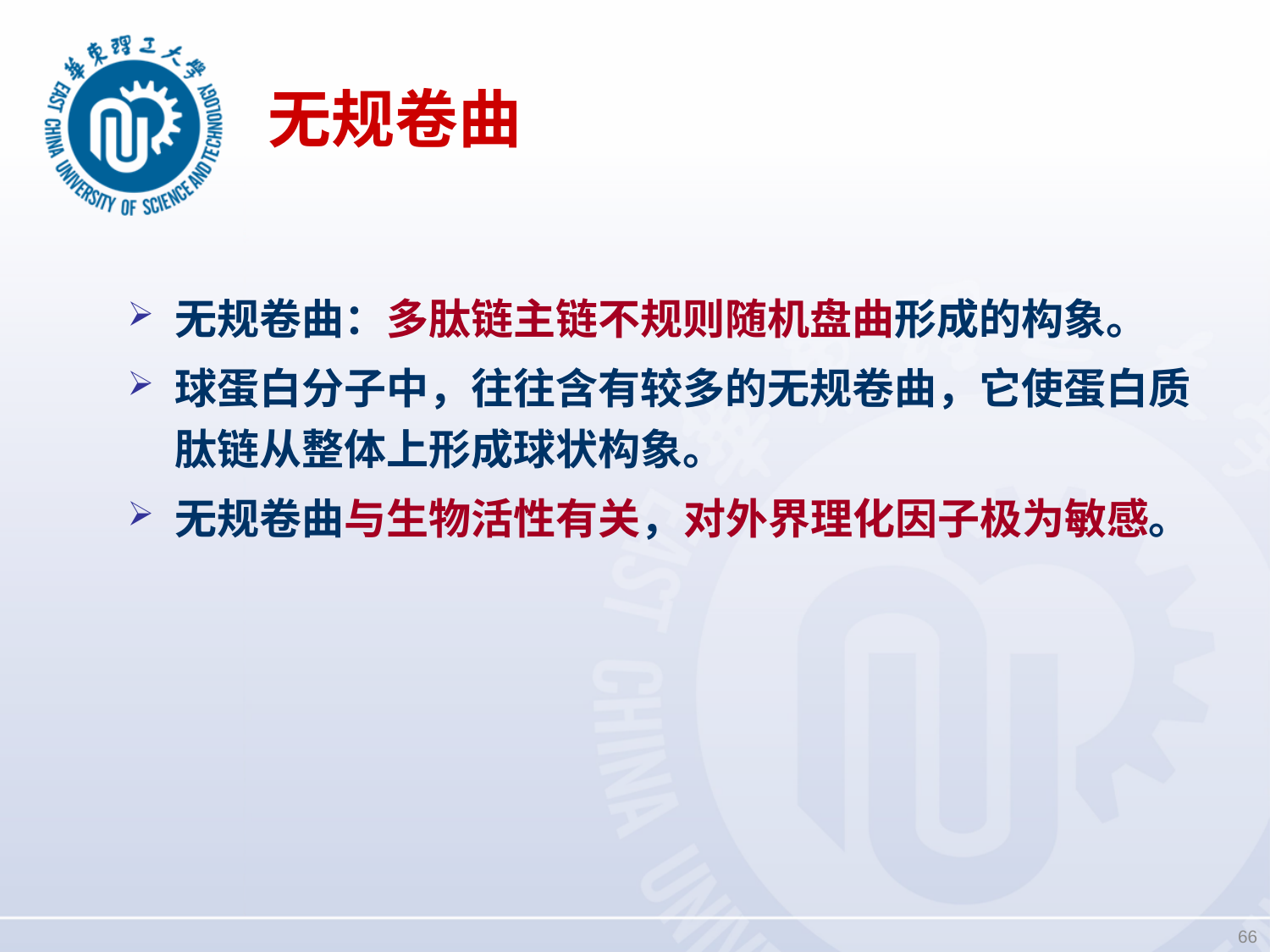

# 无规卷曲
无规卷曲：多肽链主链不规则随机盘曲形成的构象。
球蛋白分子中，往往含有较多的无规卷曲，它使蛋白质肽链从整体上形成球状构象。
无规卷曲与生物活性有关，对外界理化因子极为敏感。
66